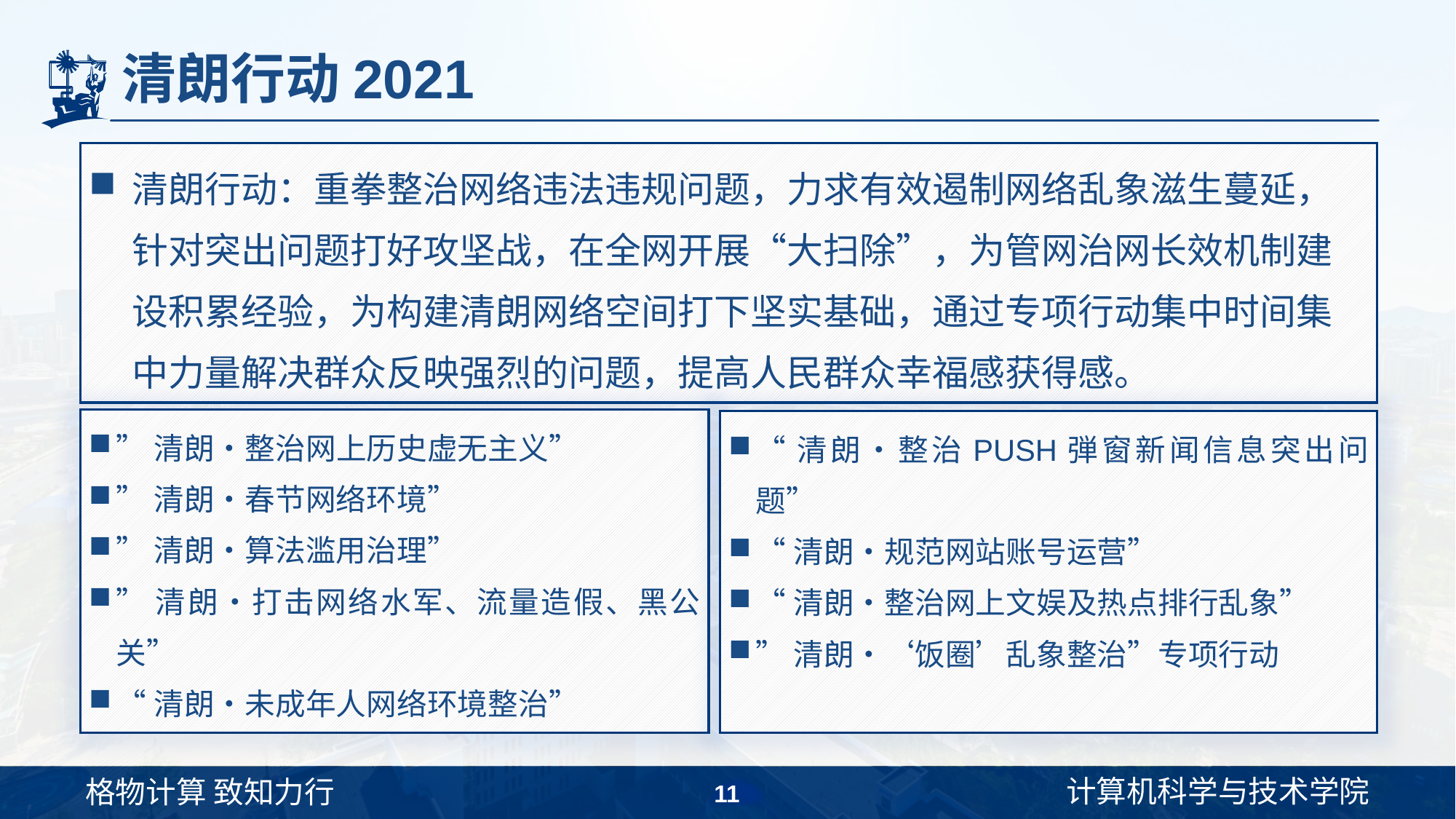

# 清朗行动2021
清朗行动：重拳整治网络违法违规问题，力求有效遏制网络乱象滋生蔓延，针对突出问题打好攻坚战，在全网开展“大扫除”，为管网治网长效机制建设积累经验，为构建清朗网络空间打下坚实基础，通过专项行动集中时间集中力量解决群众反映强烈的问题，提高人民群众幸福感获得感。
”清朗•整治网上历史虚无主义”
”清朗•春节网络环境”
”清朗•算法滥用治理”
”清朗•打击网络水军、流量造假、黑公关”
“清朗•未成年人网络环境整治”
“清朗•整治PUSH弾窗新闻信息突出问题”
“清朗•规范网站账号运营”
“清朗•整治网上文娱及热点排行乱象”
”清朗•‘饭圈’乱象整治”专项行动
11